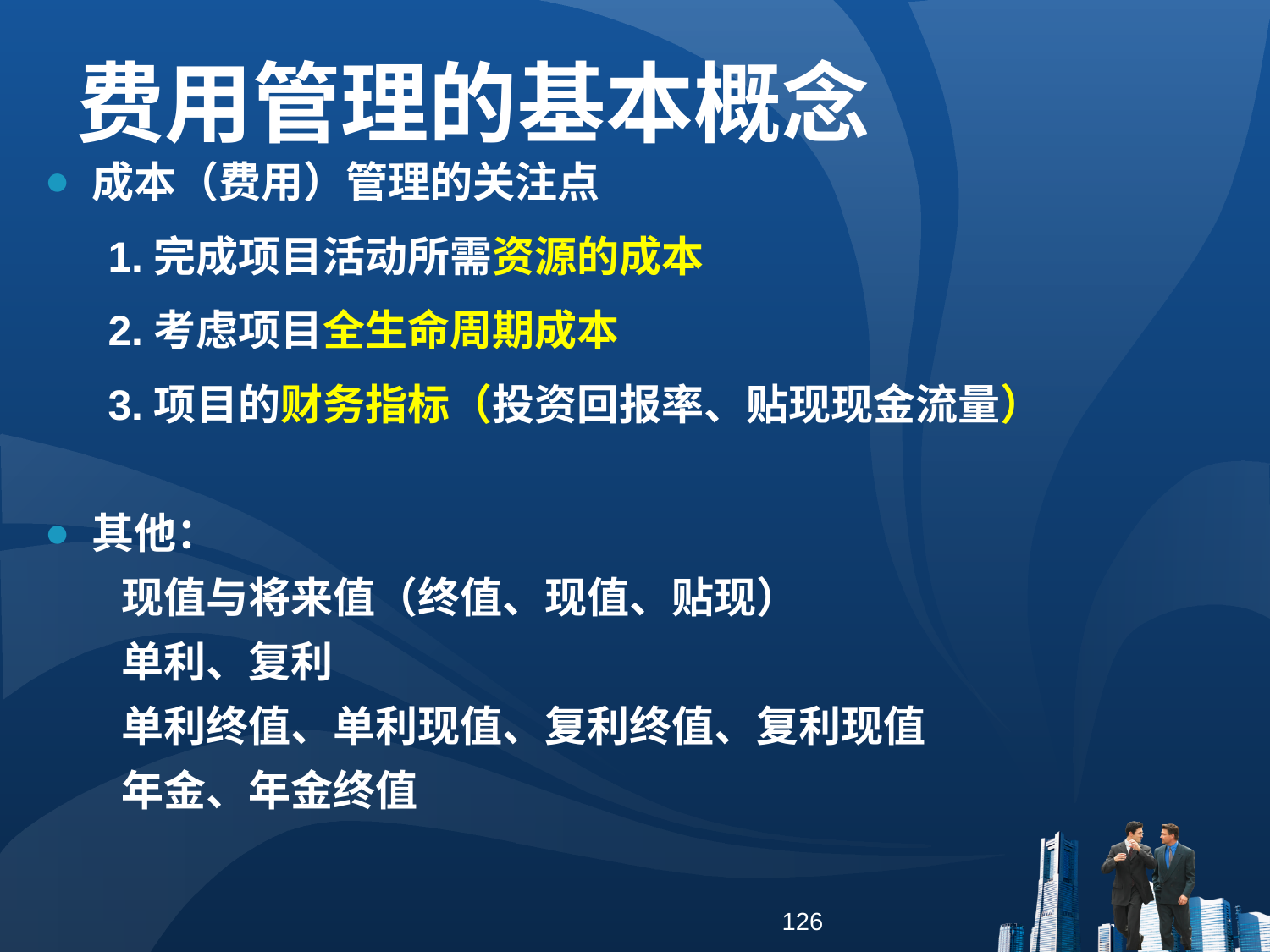

费用管理的基本概念
成本（费用）管理的关注点
1.完成项目活动所需资源的成本
2.考虑项目全生命周期成本
3.项目的财务指标（投资回报率、贴现现金流量）

其他：
       现值与将来值（终值、现值、贴现）
       单利、复利
       单利终值、单利现值、复利终值、复利现值
       年金、年金终值
126